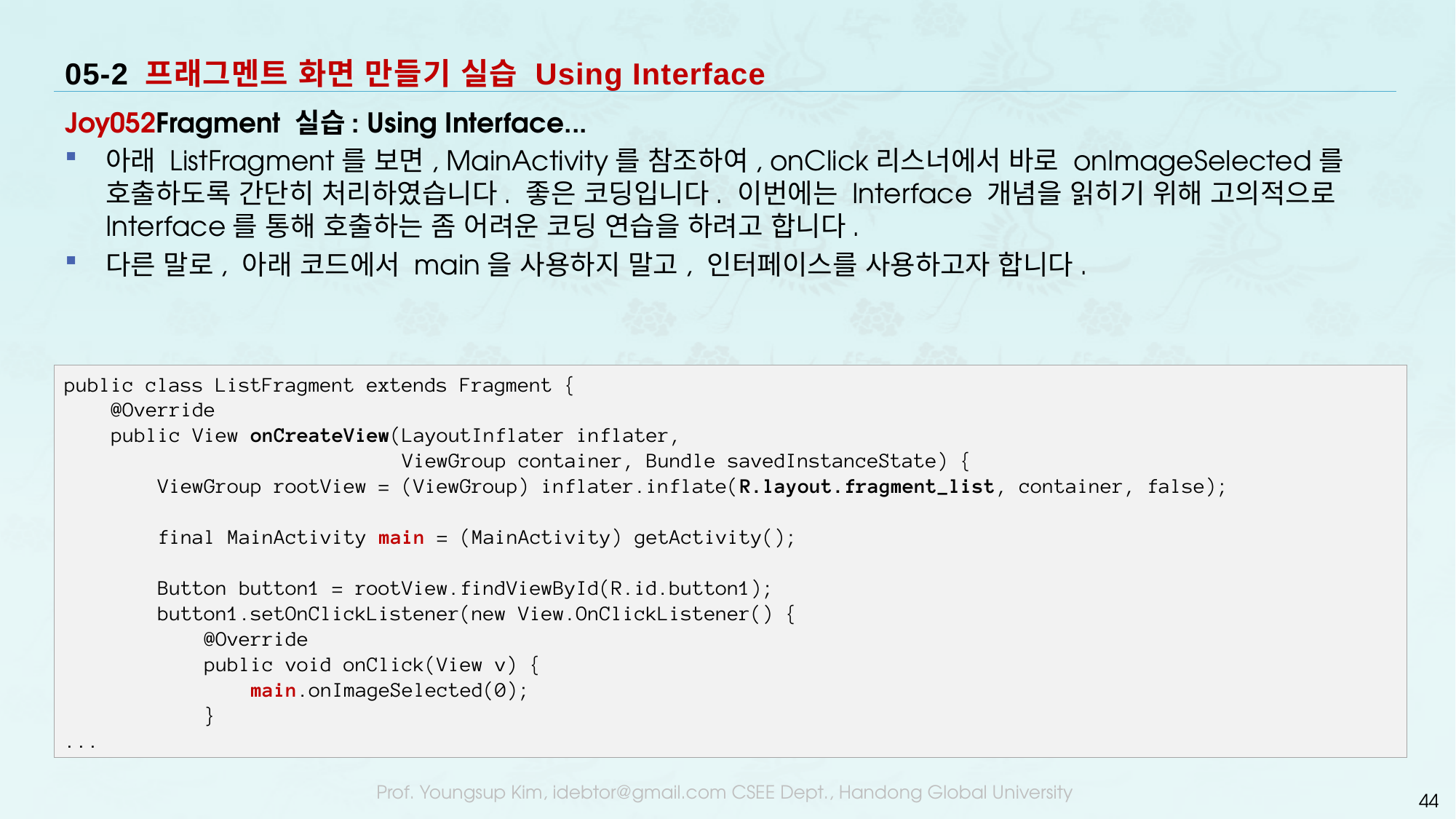

# 05-2 프래그멘트 화면 만들기 실습 Using Interface
Joy052Fragment 실습: Using Interface...
아래 ListFragment를 보면, MainActivity를 참조하여, onClick리스너에서 바로 onImageSelected를 호출하도록 간단히 처리하였습니다. 좋은 코딩입니다. 이번에는 Interface 개념을 읽히기 위해 고의적으로 Interface를 통해 호출하는 좀 어려운 코딩 연습을 하려고 합니다.
다른 말로, 아래 코드에서 main을 사용하지 말고, 인터페이스를 사용하고자 합니다.

public class ListFragment extends Fragment {
    @Override
    public View onCreateView(LayoutInflater inflater,
                             ViewGroup container, Bundle savedInstanceState) {
        ViewGroup rootView = (ViewGroup) inflater.inflate(R.layout.fragment_list, container, false);

        final MainActivity main = (MainActivity) getActivity();

        Button button1 = rootView.findViewById(R.id.button1);
        button1.setOnClickListener(new View.OnClickListener() {
            @Override
            public void onClick(View v) {
                main.onImageSelected(0);
            }
...
44